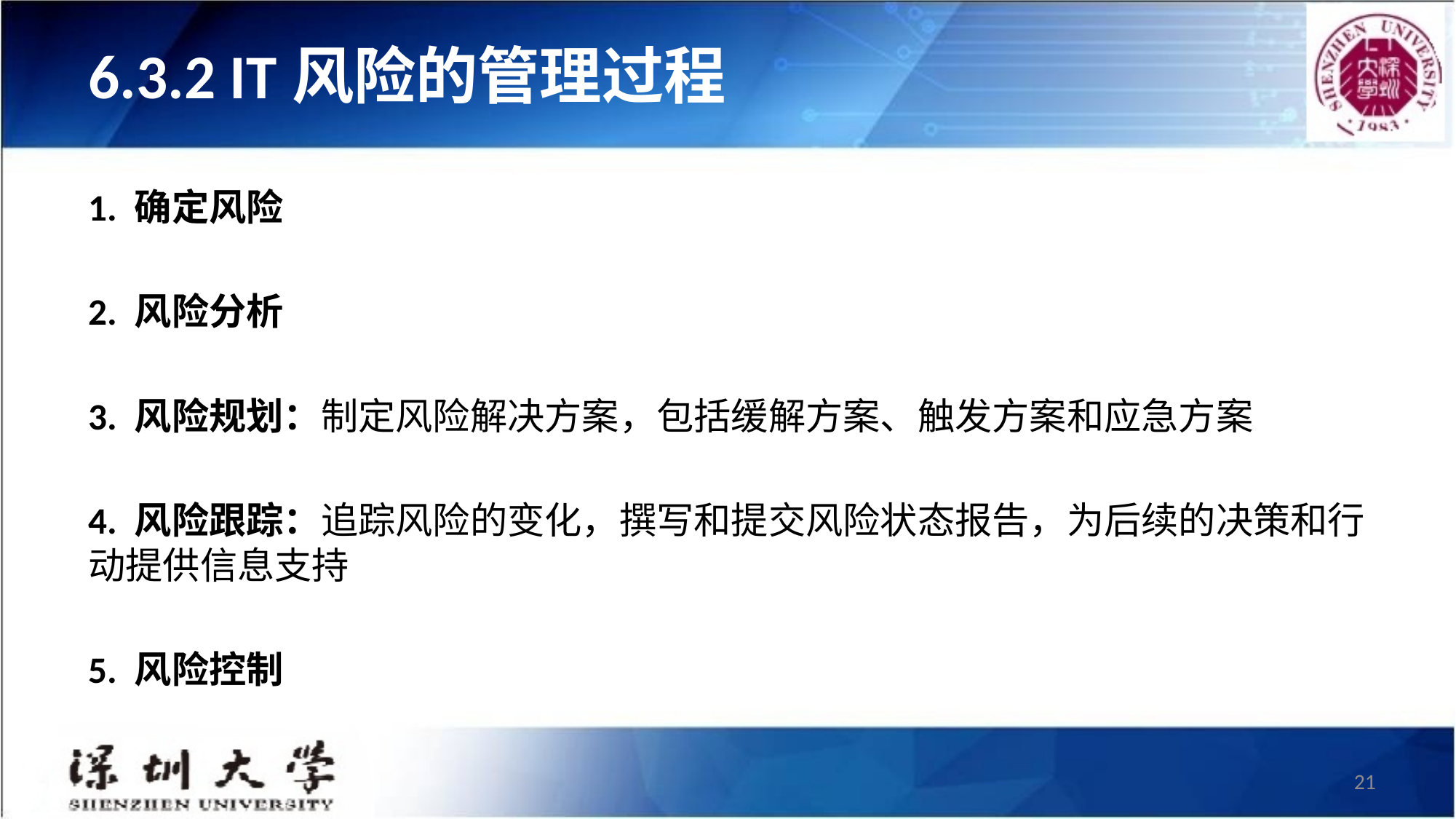

# 6.3.2 IT风险的管理过程
1. 确定风险

2. 风险分析

3. 风险规划：制定风险解决方案，包括缓解方案、触发方案和应急方案

4. 风险跟踪：追踪风险的变化，撰写和提交风险状态报告，为后续的决策和行动提供信息支持

5. 风险控制

21